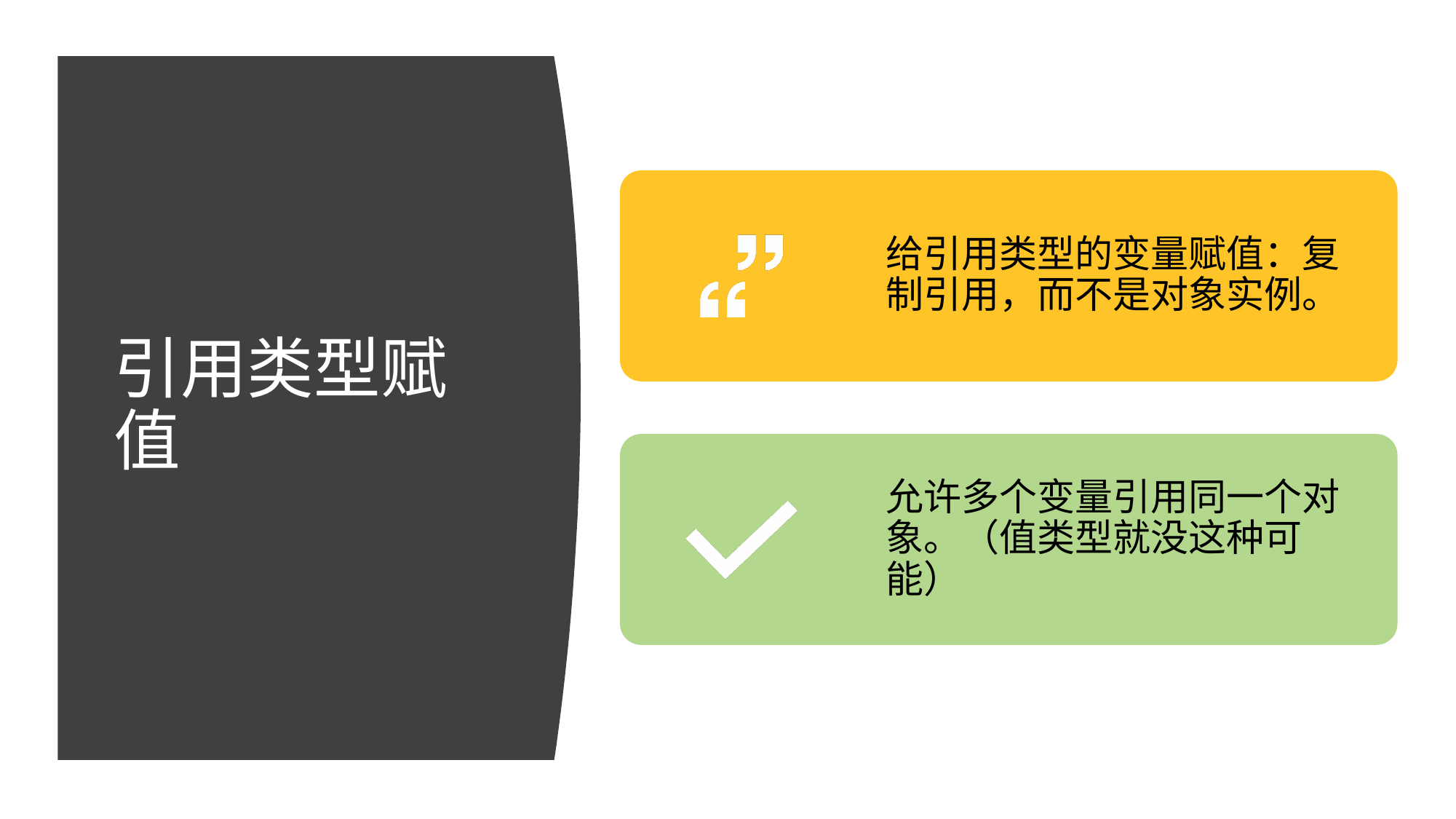

给引用类型的变量赋值：复制引用，而不是对象实例。
允许多个变量引用同一个对象。（值类型就没这种可能）

# 引用类型赋值